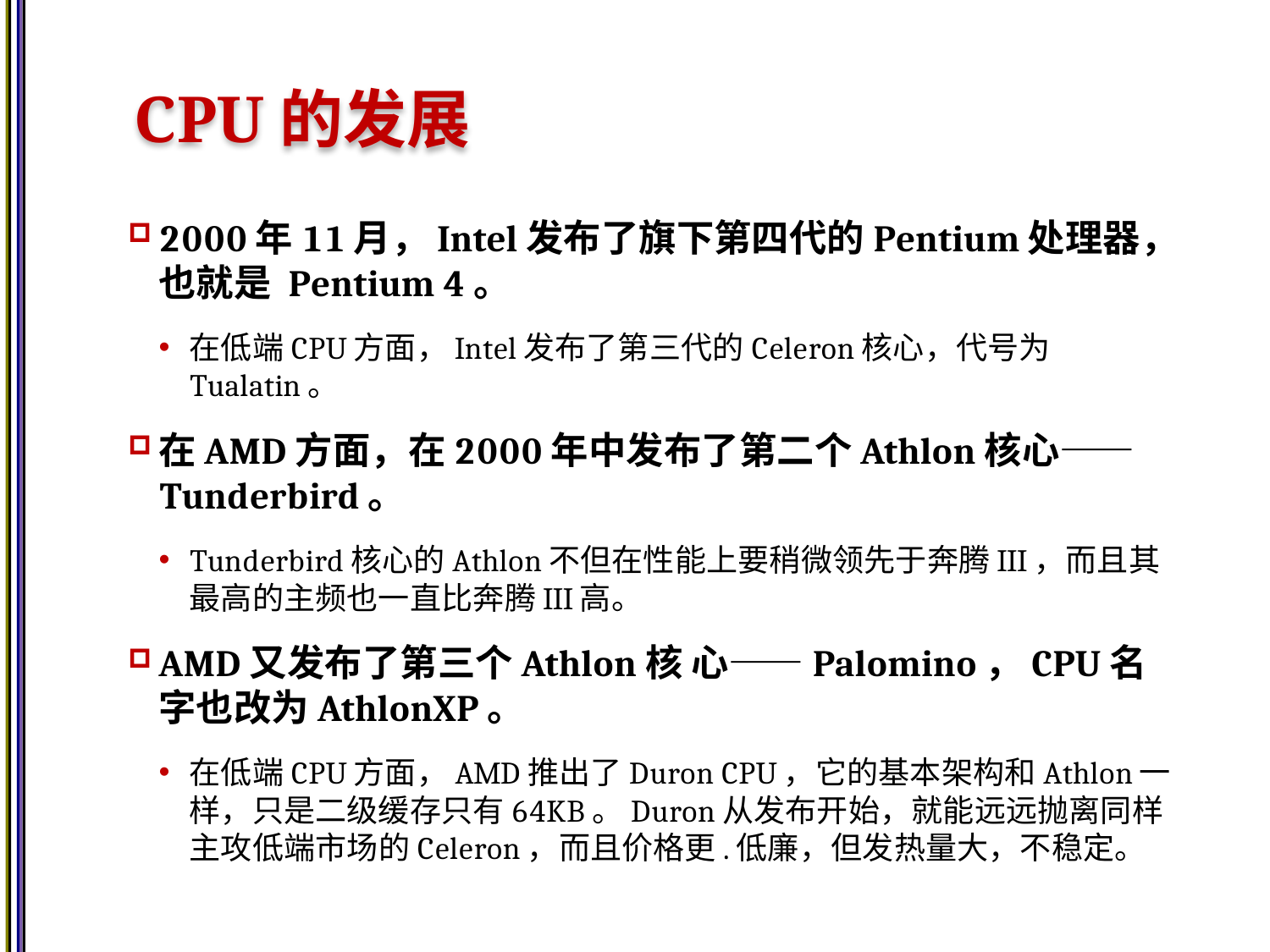

# CPU的发展
2000年11月，Intel发布了旗下第四代的Pentium处理器，也就是 Pentium 4。
在低端CPU方面，Intel发布了第三代的Celeron核心，代号为Tualatin。
在AMD方面，在2000年中发布了第二个Athlon核心——Tunderbird。
Tunderbird核心的Athlon不但在性能上要稍微领先于奔腾III，而且其最高的主频也一直比奔腾III高。
AMD又发布了第三个Athlon核 心——Palomino，CPU名字也改为AthlonXP。
在低端CPU方面，AMD推出了Duron CPU，它的基本架构和Athlon一样，只是二级缓存只有64KB。Duron从发布开始，就能远远抛离同样主攻低端市场的Celeron，而且价格更.低廉，但发热量大，不稳定。
11